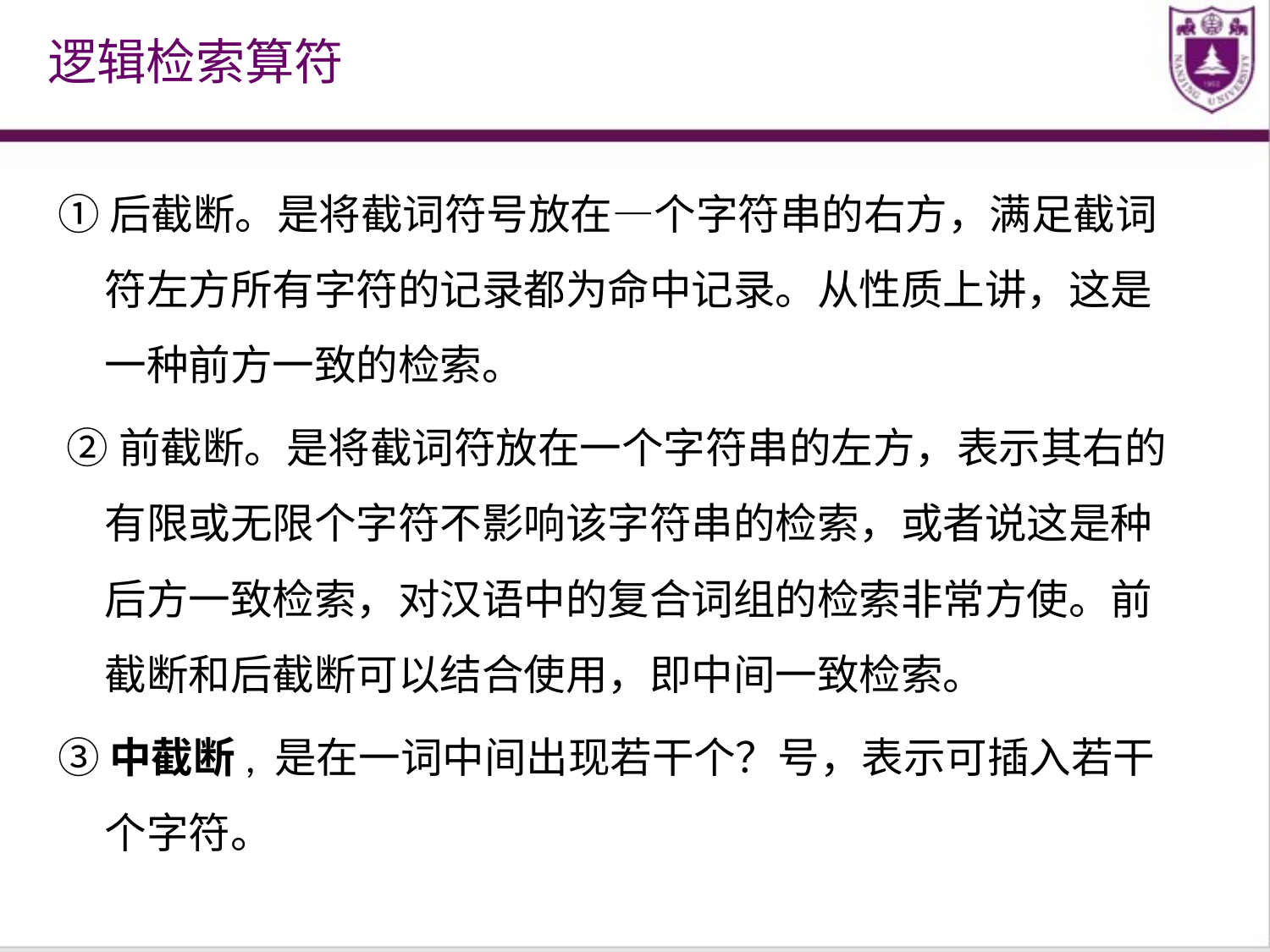

逻辑检索算符
①后截断。是将截词符号放在—个字符串的右方，满足截词符左方所有字符的记录都为命中记录。从性质上讲，这是一种前方一致的检索。
 ②前截断。是将截词符放在一个字符串的左方，表示其右的有限或无限个字符不影响该字符串的检索，或者说这是种后方一致检索，对汉语中的复合词组的检索非常方使。前截断和后截断可以结合使用，即中间一致检索。
③中截断, 是在一词中间出现若干个？号，表示可插入若干个字符。